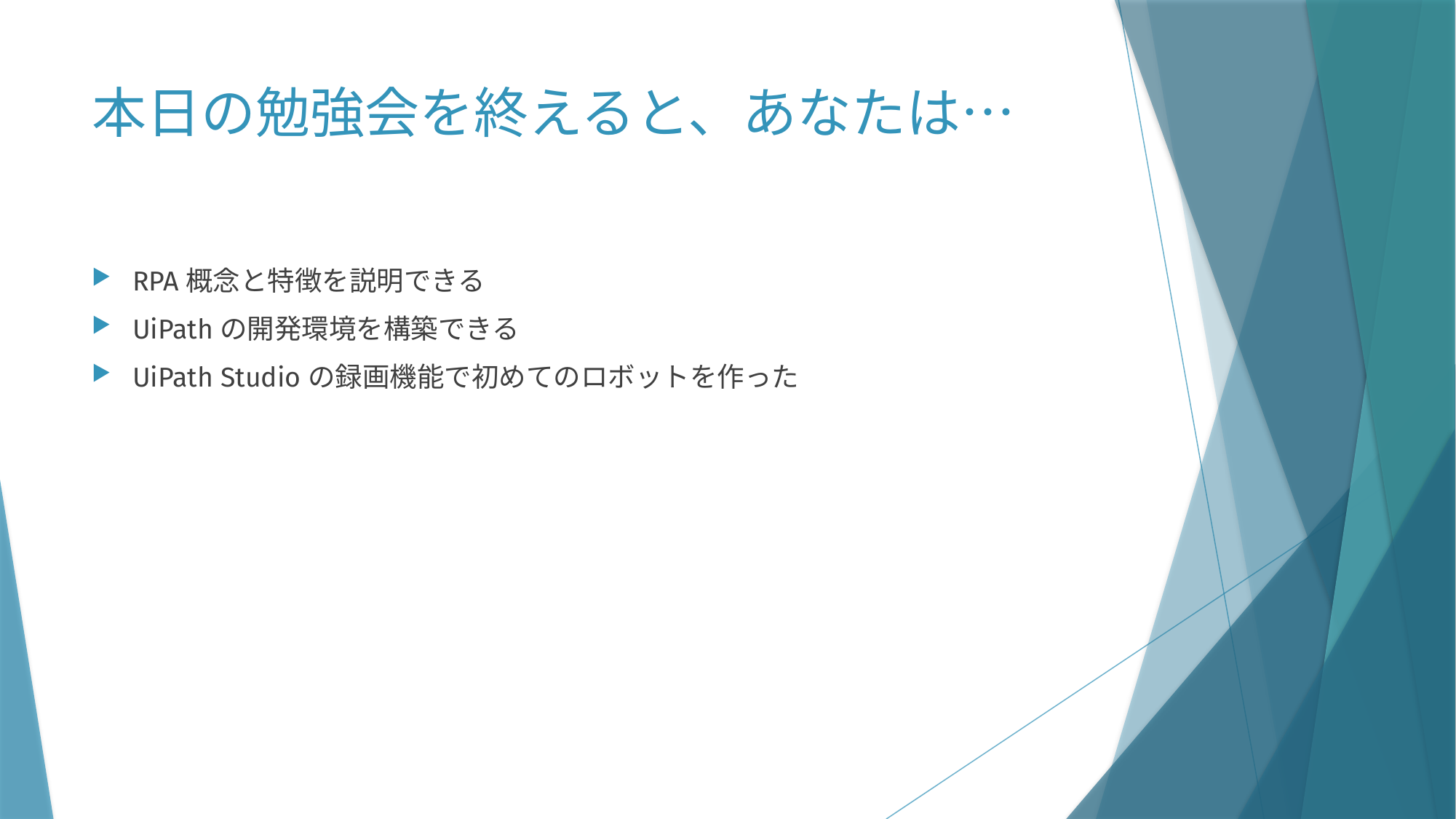

# 本日の勉強会を終えると、あなたは…
RPA概念と特徴を説明できる
UiPathの開発環境を構築できる
UiPath Studioの録画機能で初めてのロボットを作った